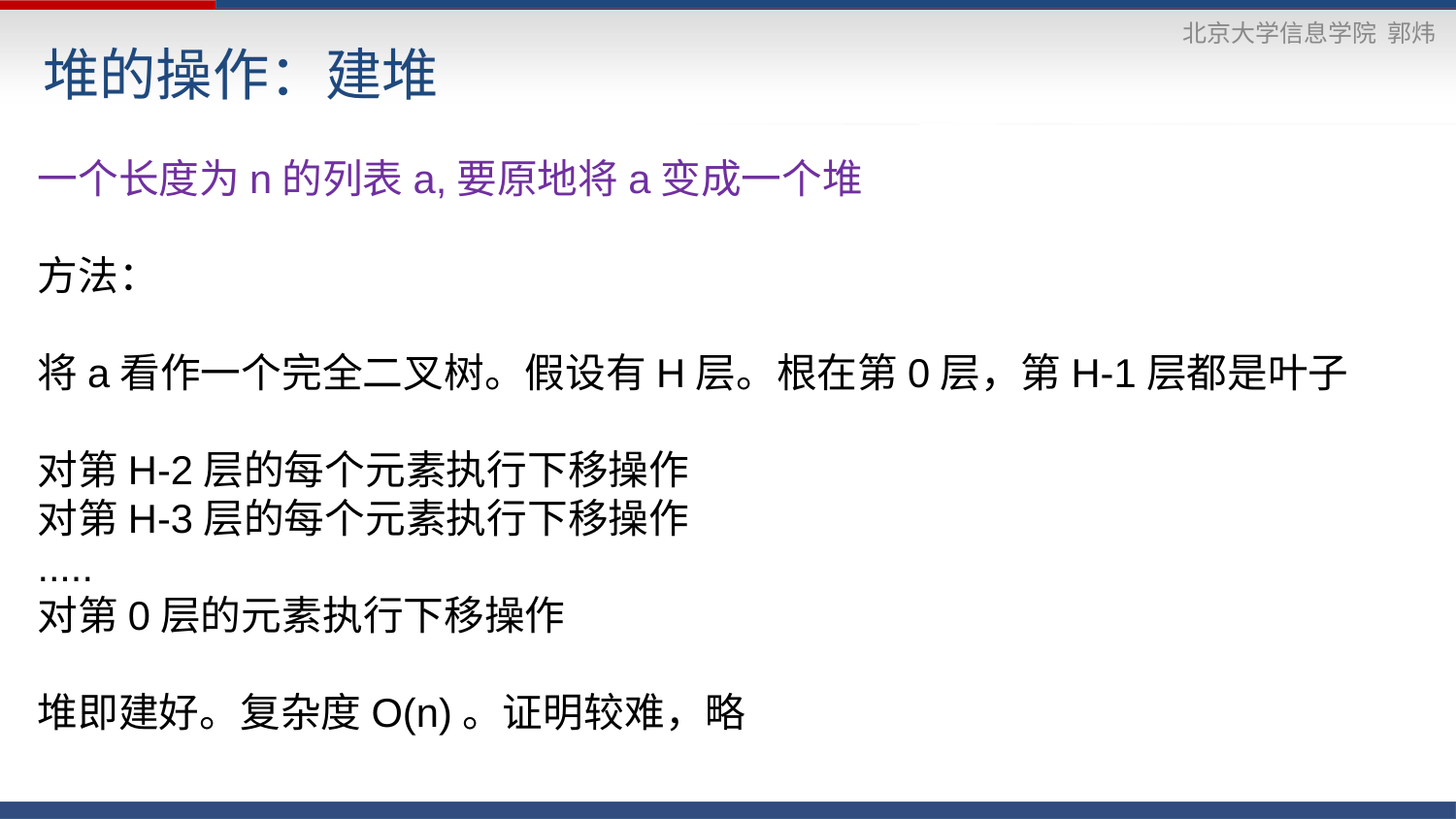

# 堆的操作：建堆
一个长度为n的列表a,要原地将a变成一个堆

方法：

将a看作一个完全二叉树。假设有H层。根在第0层，第H-1层都是叶子

对第H-2层的每个元素执行下移操作
对第H-3层的每个元素执行下移操作
.....
对第0层的元素执行下移操作

堆即建好。复杂度O(n)。证明较难，略
18